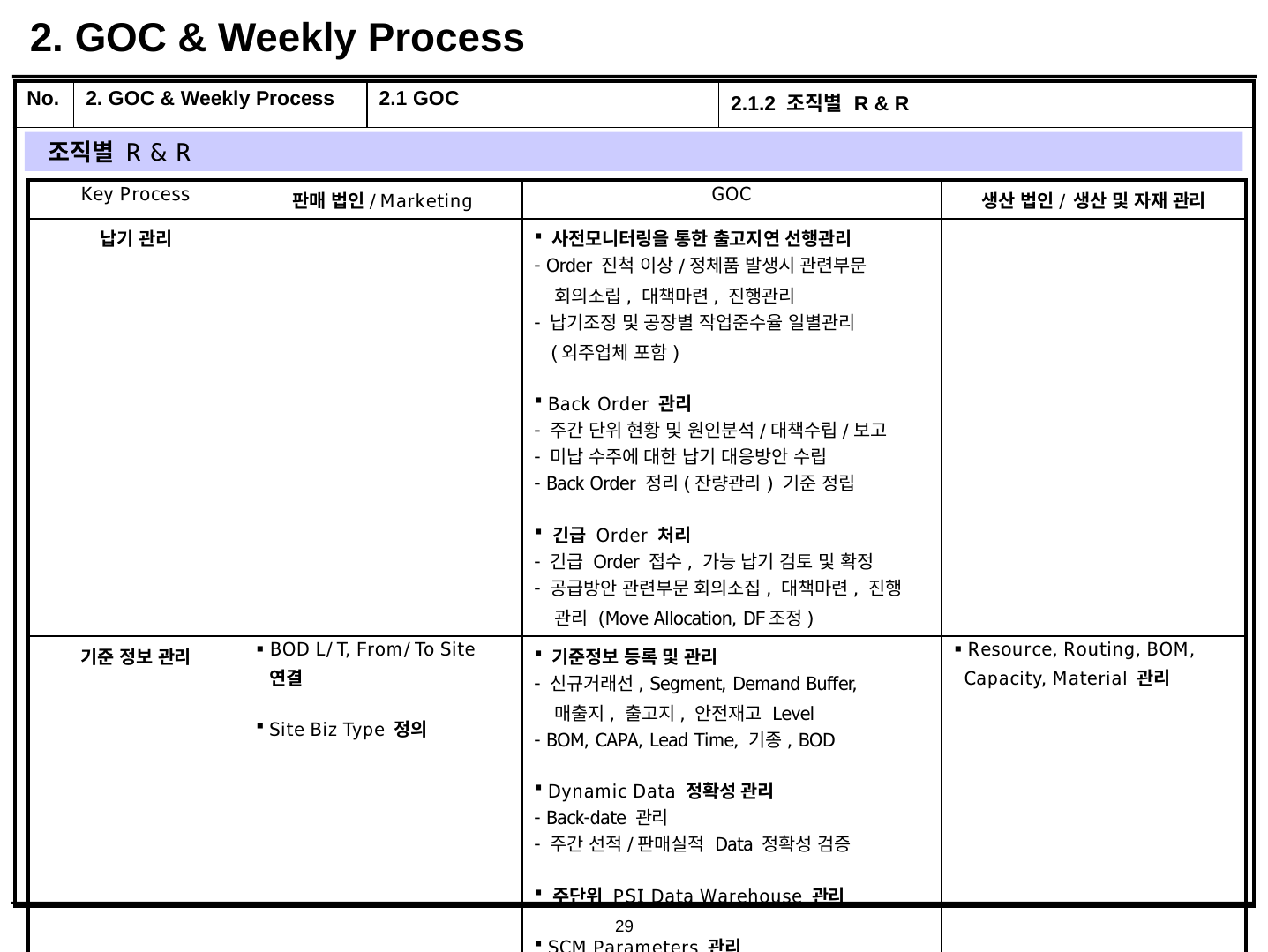

# 2. GOC & Weekly Process
| No. | 2. GOC & Weekly Process | 2.1 GOC | 2.1.2 조직별 R & R |
| --- | --- | --- | --- |
|  |  |  |  |
조직별 R & R
| Key Process | 판매 법인/Marketing | GOC | 생산 법인/생산 및 자재 관리 |
| --- | --- | --- | --- |
| 납기 관리 |  | 사전모니터링을 통한 출고지연 선행관리 - Order 진척 이상/정체품 발생시 관련부문 회의소립, 대책마련, 진행관리 - 납기조정 및 공장별 작업준수율 일별관리 (외주업체 포함) Back Order 관리 - 주간 단위 현황 및 원인분석/대책수립/보고 - 미납 수주에 대한 납기 대응방안 수립 - Back Order 정리(잔량관리) 기준 정립 긴급 Order 처리 - 긴급 Order 접수, 가능 납기 검토 및 확정 - 공급방안 관련부문 회의소집, 대책마련, 진행 관리 (Move Allocation, DF조정) |  |
| 기준 정보 관리 | BOD L/T, From/To Site 연결 Site Biz Type 정의 | 기준정보 등록 및 관리 - 신규거래선, Segment, Demand Buffer, 매출지, 출고지, 안전재고 Level - BOM, CAPA, Lead Time, 기종, BOD Dynamic Data 정확성 관리 - Back-date 관리 - 주간 선적/판매실적 Data 정확성 검증 주단위 PSI Data Warehouse 관리 SCM Parameters 관리 | Resource, Routing, BOM, Capacity, Material 관리 |
29